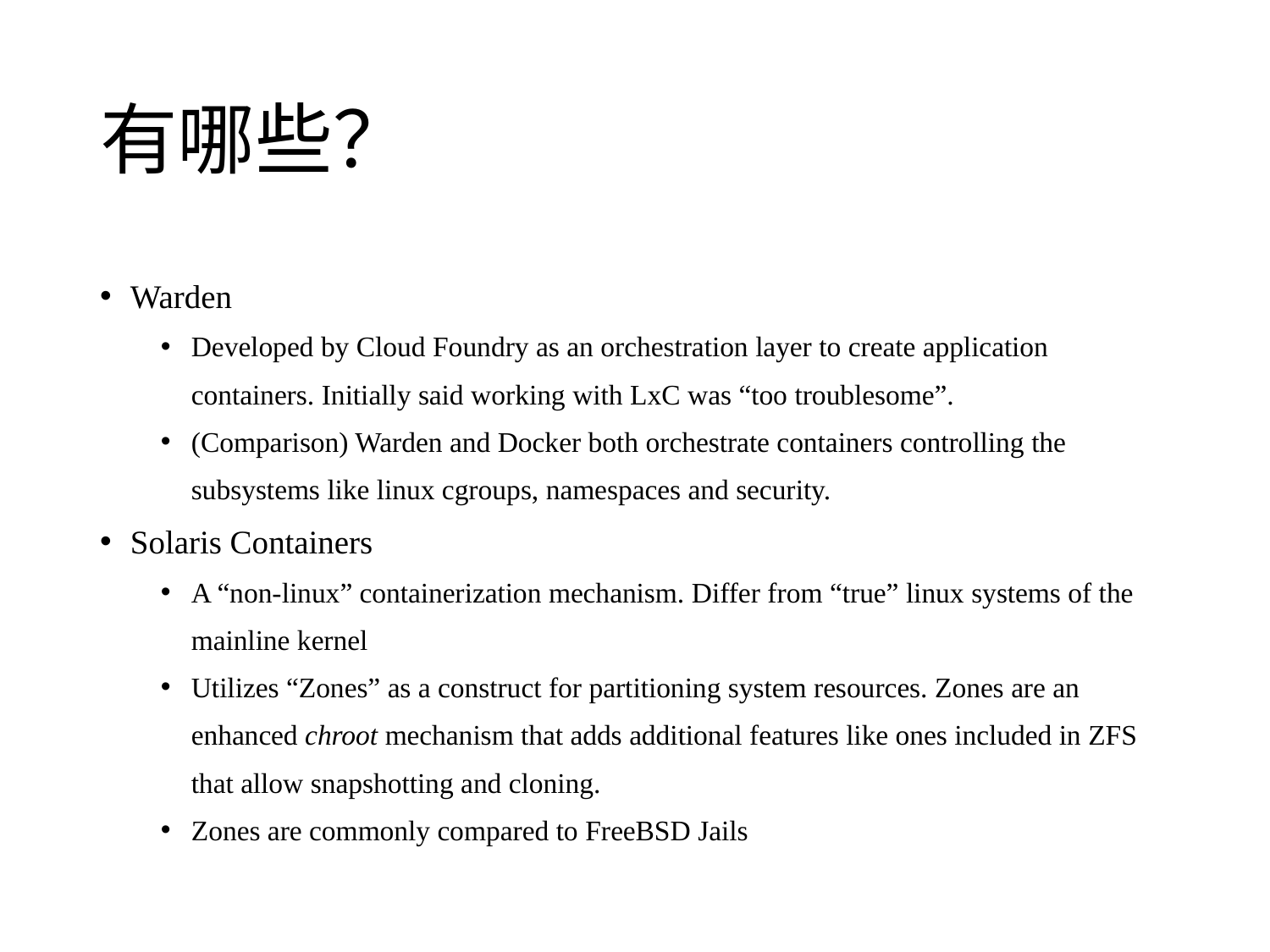

# 有哪些？
Warden
Developed by Cloud Foundry as an orchestration layer to create application containers. Initially said working with LxC was “too troublesome”.
(Comparison) Warden and Docker both orchestrate containers controlling the subsystems like linux cgroups, namespaces and security.
Solaris Containers
A “non-linux” containerization mechanism. Differ from “true” linux systems of the mainline kernel
Utilizes “Zones” as a construct for partitioning system resources. Zones are an enhanced chroot mechanism that adds additional features like ones included in ZFS that allow snapshotting and cloning.
Zones are commonly compared to FreeBSD Jails